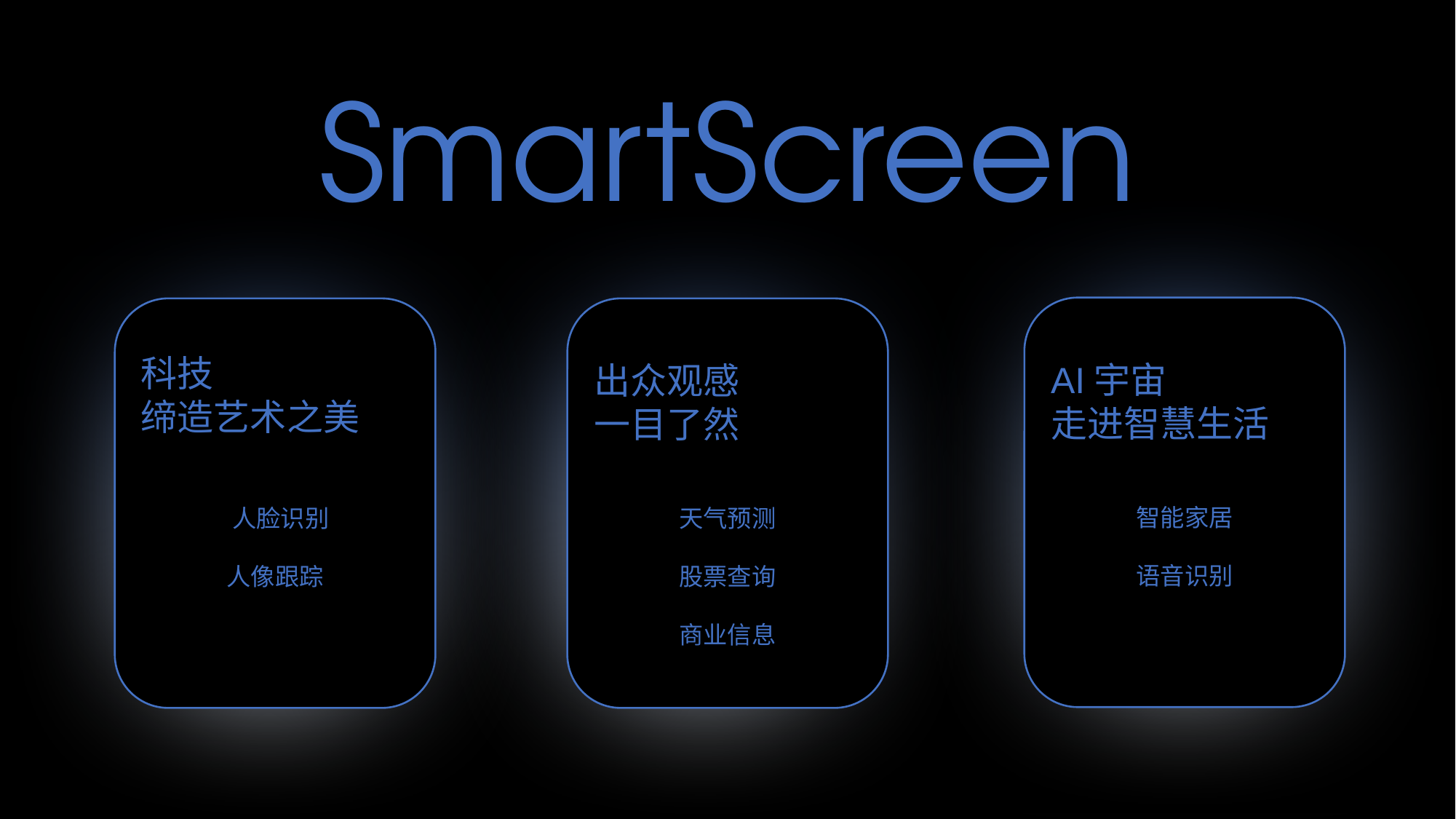

SmartScreen

AI宇宙
走进智慧生活

智能家居

语音识别

科技
缔造艺术之美

 人脸识别

人像跟踪

出众观感
一目了然

天气预测

股票查询

商业信息